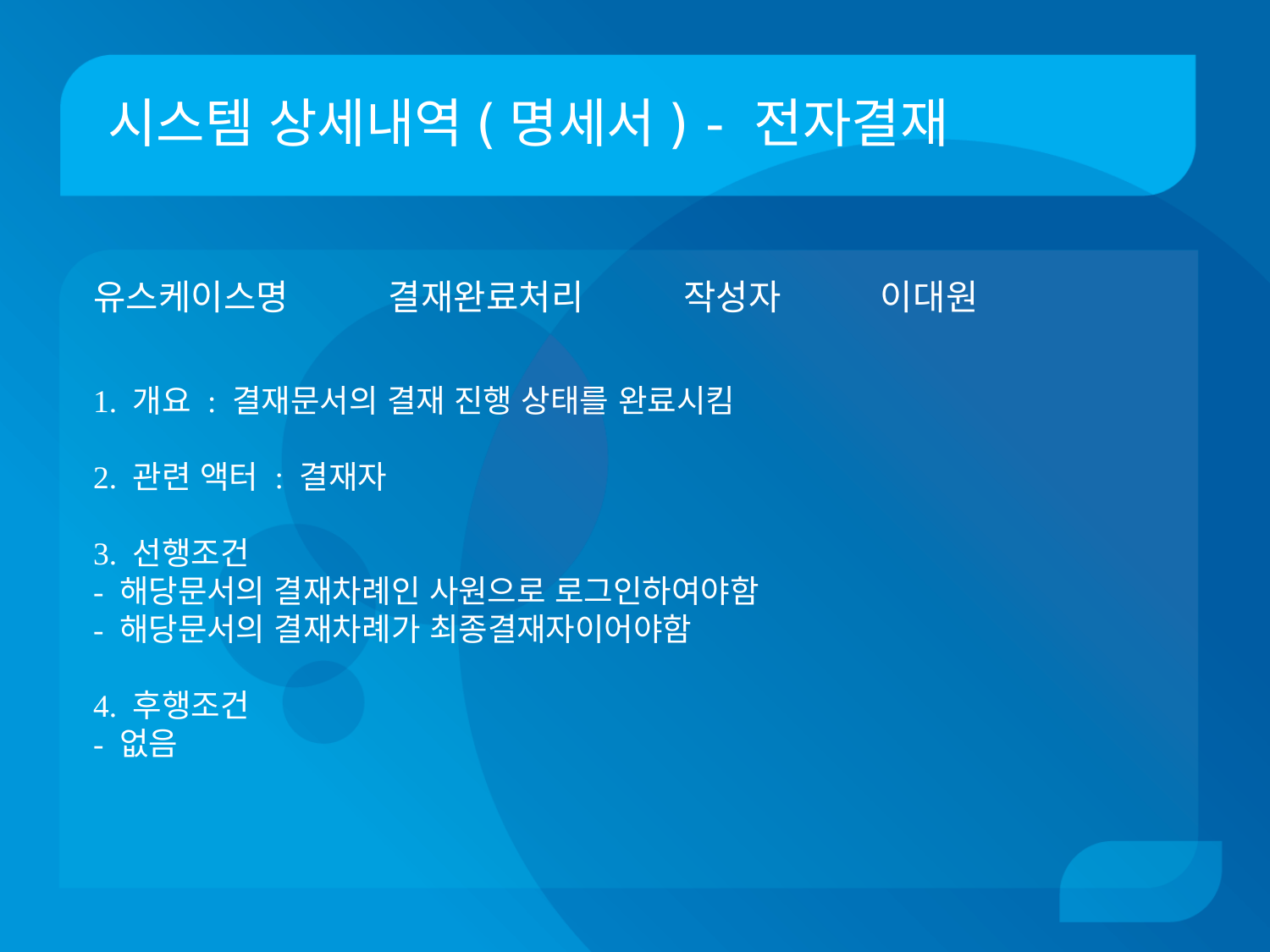

# 시스템 상세내역(명세서) - 전자결재
유스케이스명          결재완료처리          작성자          이대원
1. 개요 : 결재문서의 결재 진행 상태를 완료시킴

2. 관련 액터 : 결재자

3. 선행조건
- 해당문서의 결재차례인 사원으로 로그인하여야함
- 해당문서의 결재차례가 최종결재자이어야함

4. 후행조건
- 없음